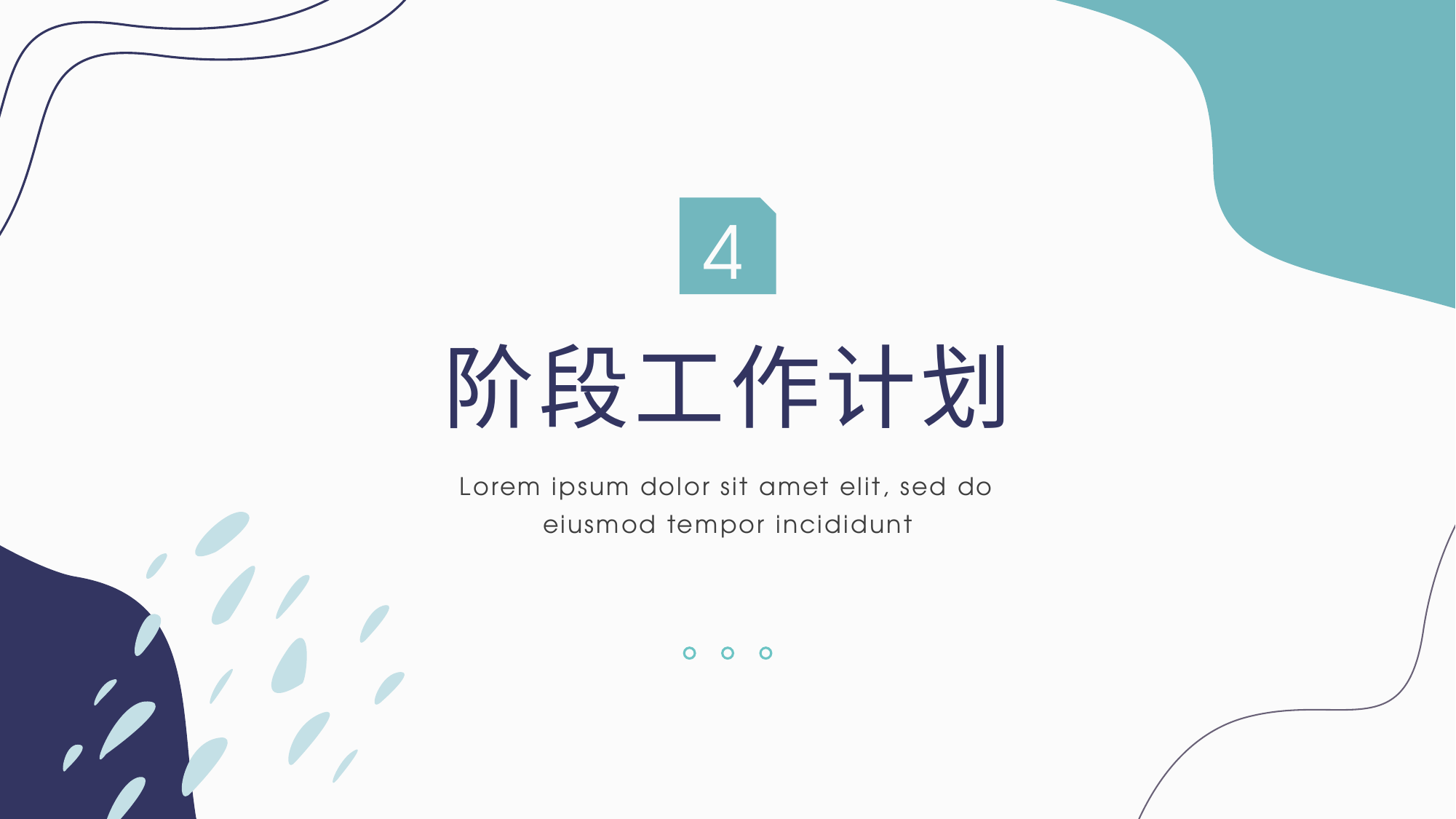

4
阶段工作计划
Lorem ipsum dolor sit amet elit, sed do eiusmod tempor incididunt